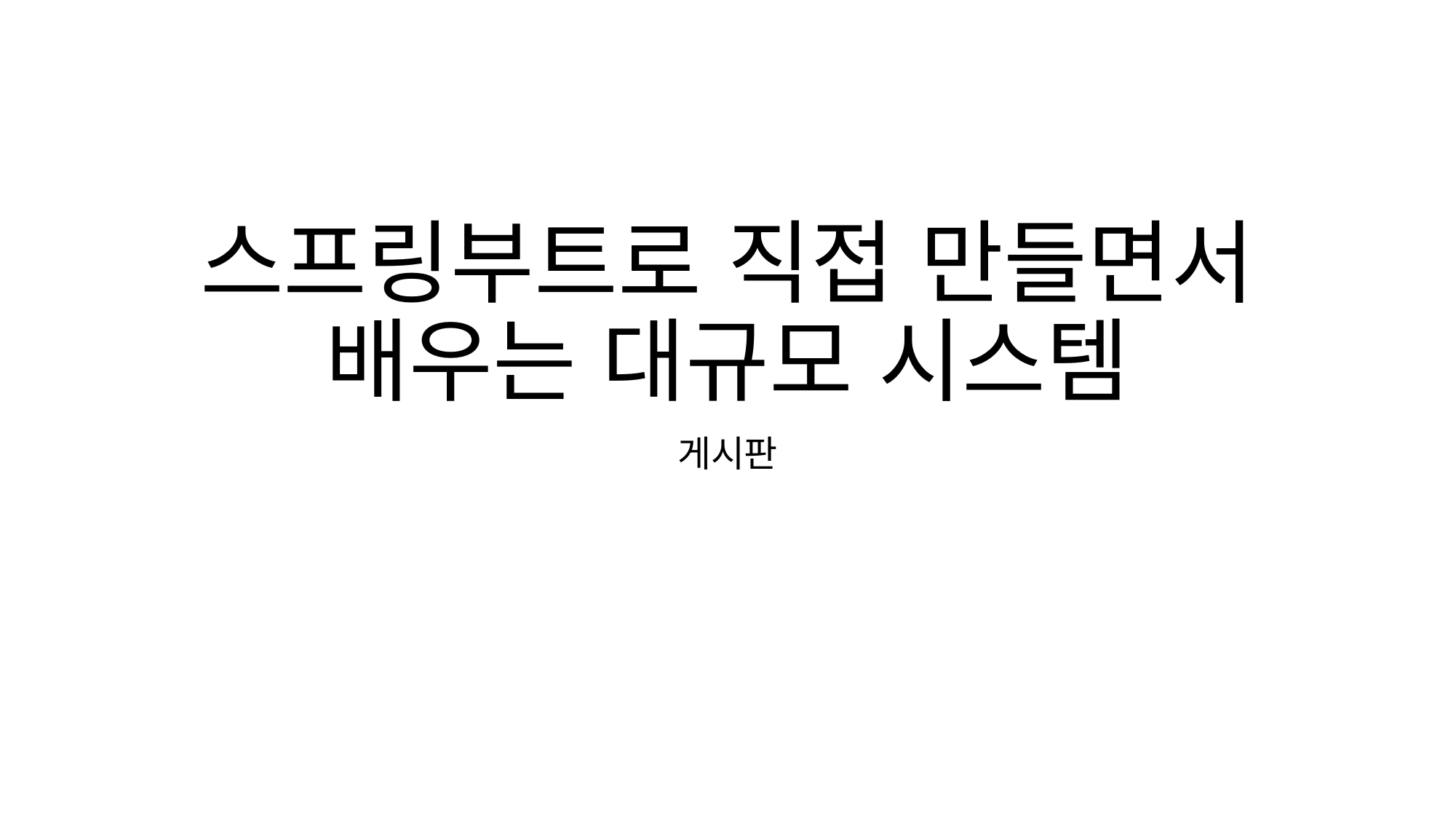

# 스프링부트로 직접 만들면서 배우는 대규모 시스템
게시판